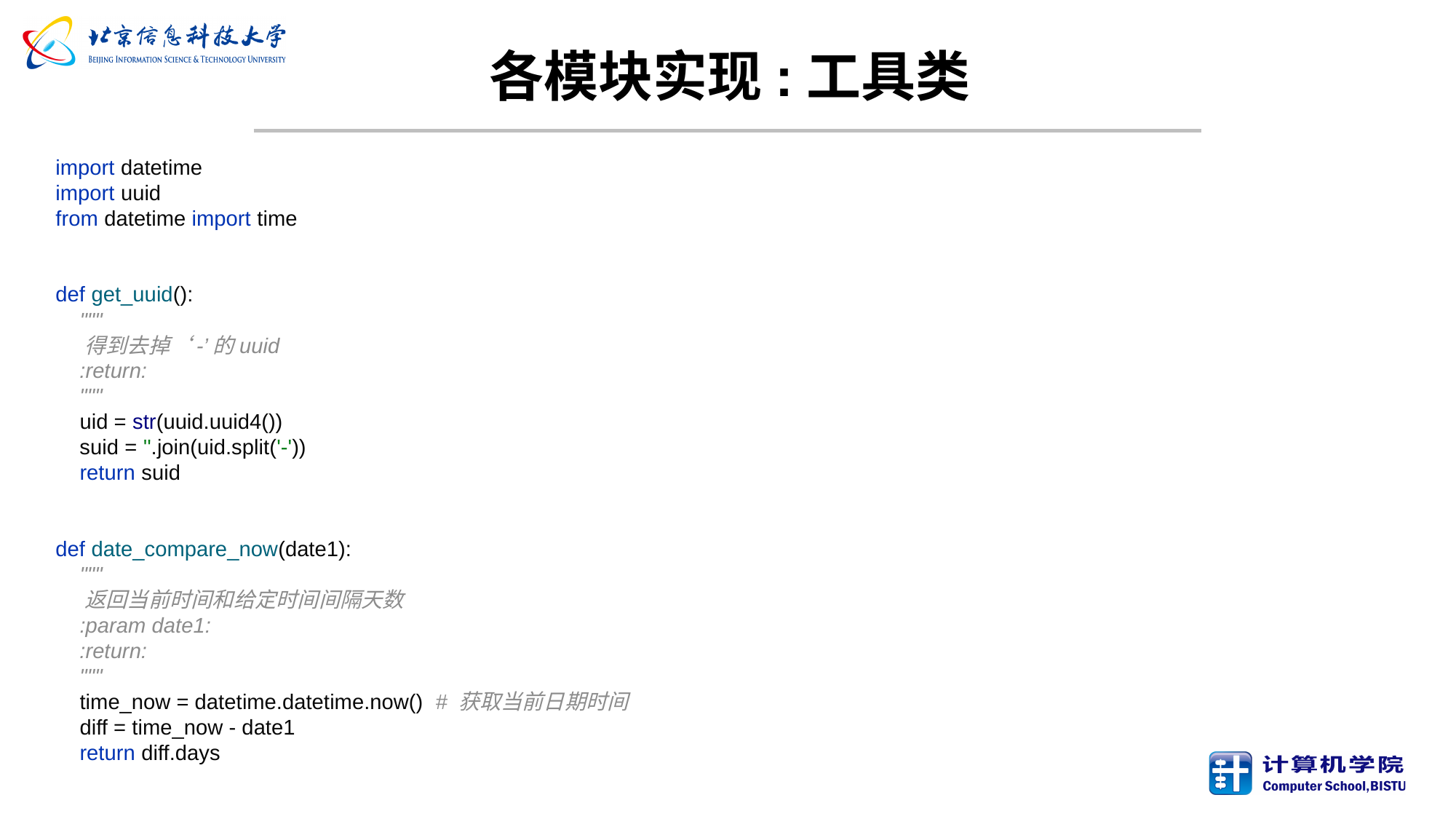

# 各模块实现:工具类
import datetime
import uuid
from datetime import time
def get_uuid():
    """
    得到去掉‘-’的uuid
    :return:
    """
    uid = str(uuid.uuid4())
    suid = ''.join(uid.split('-'))
    return suid
def date_compare_now(date1):
    """
    返回当前时间和给定时间间隔天数
    :param date1:
    :return:
    """
    time_now = datetime.datetime.now()  # 获取当前日期时间
    diff = time_now - date1
    return diff.days